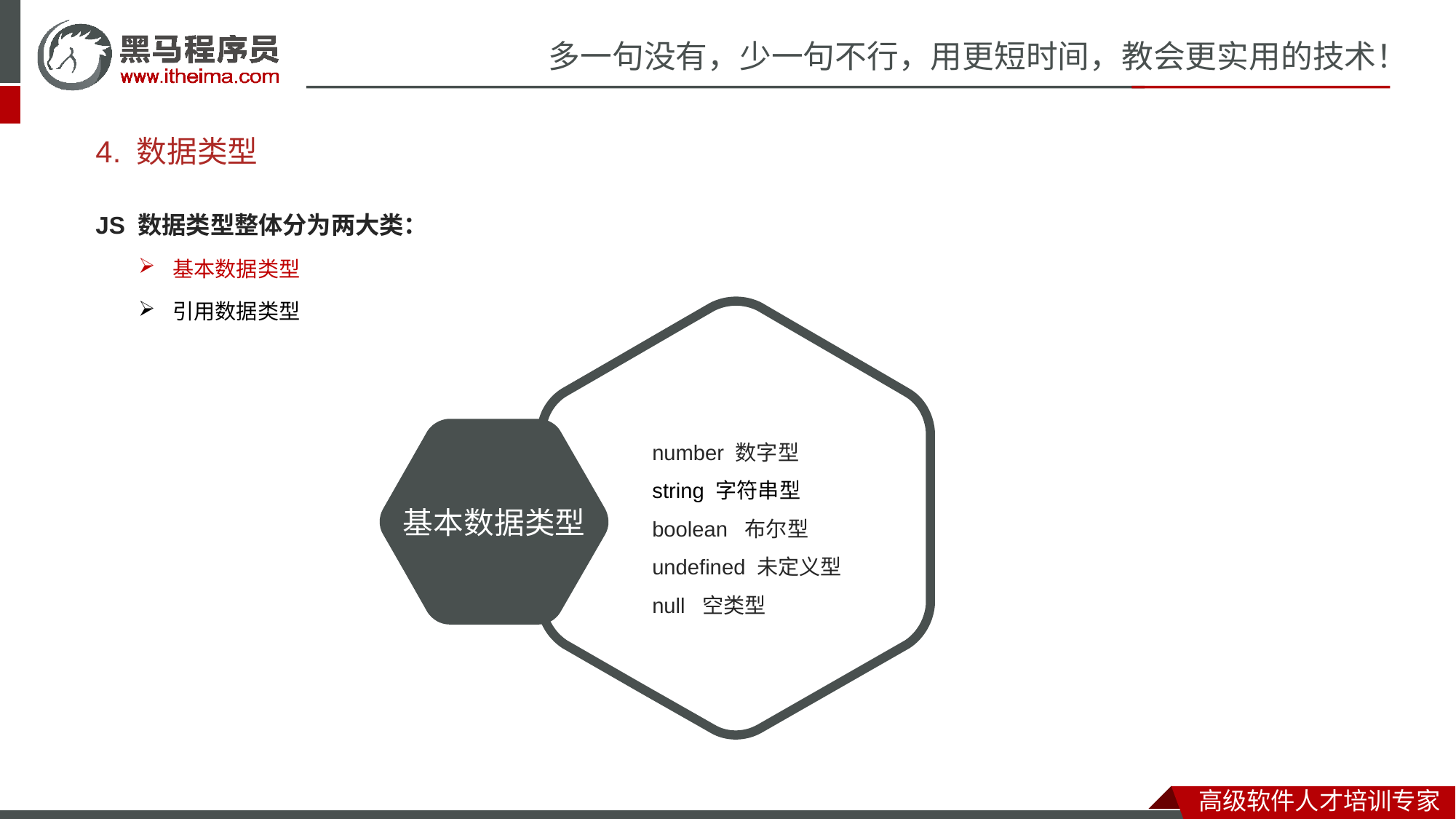

# 4. 数据类型
JS 数据类型整体分为两大类：
基本数据类型
引用数据类型

基本数据类型
number 数字型
string 字符串型
boolean  布尔型
undefined 未定义型
null  空类型